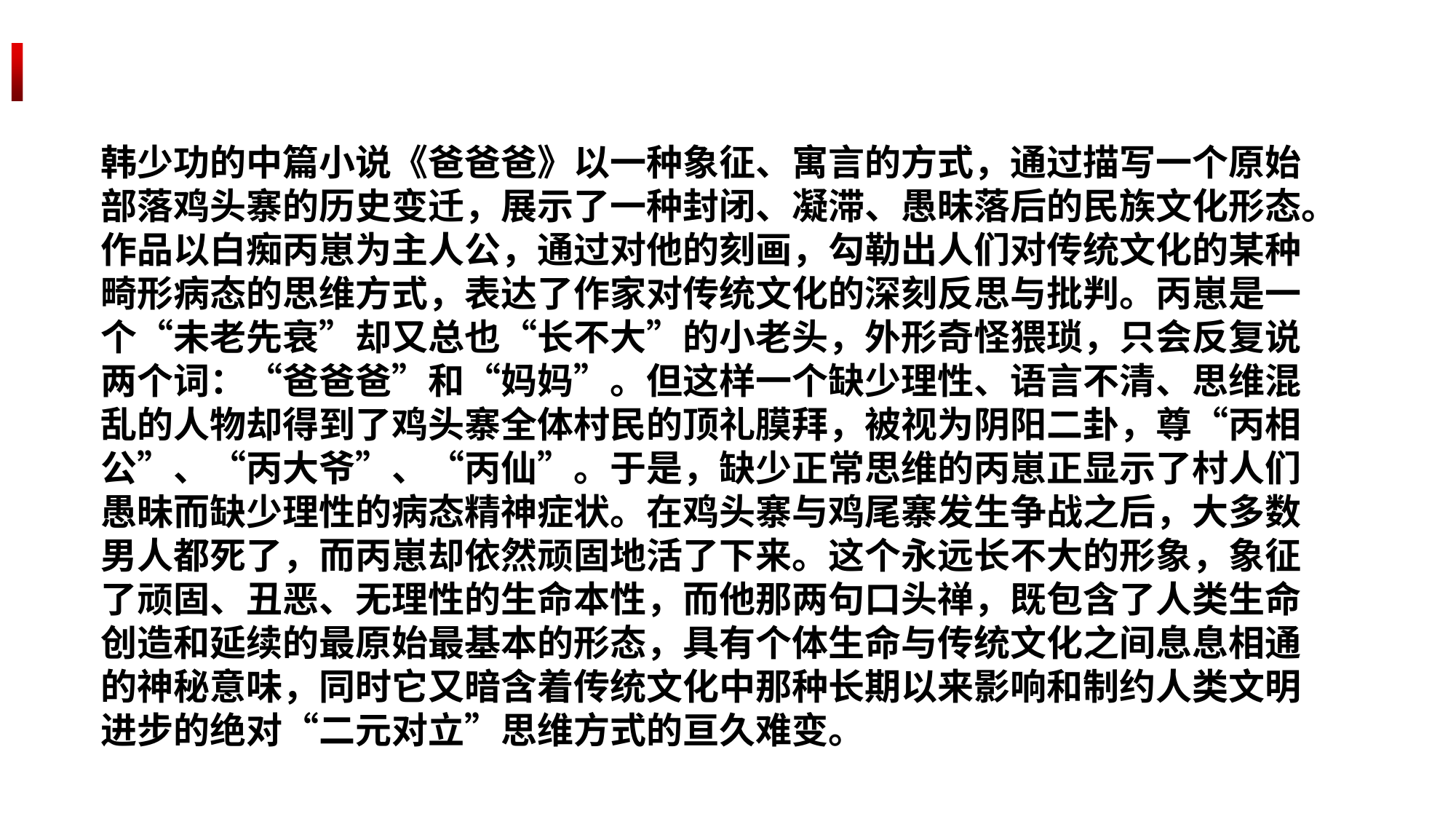

韩少功的中篇小说《爸爸爸》以一种象征、寓言的方式，通过描写一个原始部落鸡头寨的历史变迁，展示了一种封闭、凝滞、愚昧落后的民族文化形态。
作品以白痴丙崽为主人公，通过对他的刻画，勾勒出人们对传统文化的某种畸形病态的思维方式，表达了作家对传统文化的深刻反思与批判。丙崽是一个“未老先衰”却又总也“长不大”的小老头，外形奇怪猥琐，只会反复说两个词：“爸爸爸”和“妈妈”。但这样一个缺少理性、语言不清、思维混乱的人物却得到了鸡头寨全体村民的顶礼膜拜，被视为阴阳二卦，尊“丙相公”、“丙大爷”、“丙仙”。于是，缺少正常思维的丙崽正显示了村人们愚昧而缺少理性的病态精神症状。在鸡头寨与鸡尾寨发生争战之后，大多数男人都死了，而丙崽却依然顽固地活了下来。这个永远长不大的形象，象征了顽固、丑恶、无理性的生命本性，而他那两句口头禅，既包含了人类生命创造和延续的最原始最基本的形态，具有个体生命与传统文化之间息息相通的神秘意味，同时它又暗含着传统文化中那种长期以来影响和制约人类文明进步的绝对“二元对立”思维方式的亘久难变。